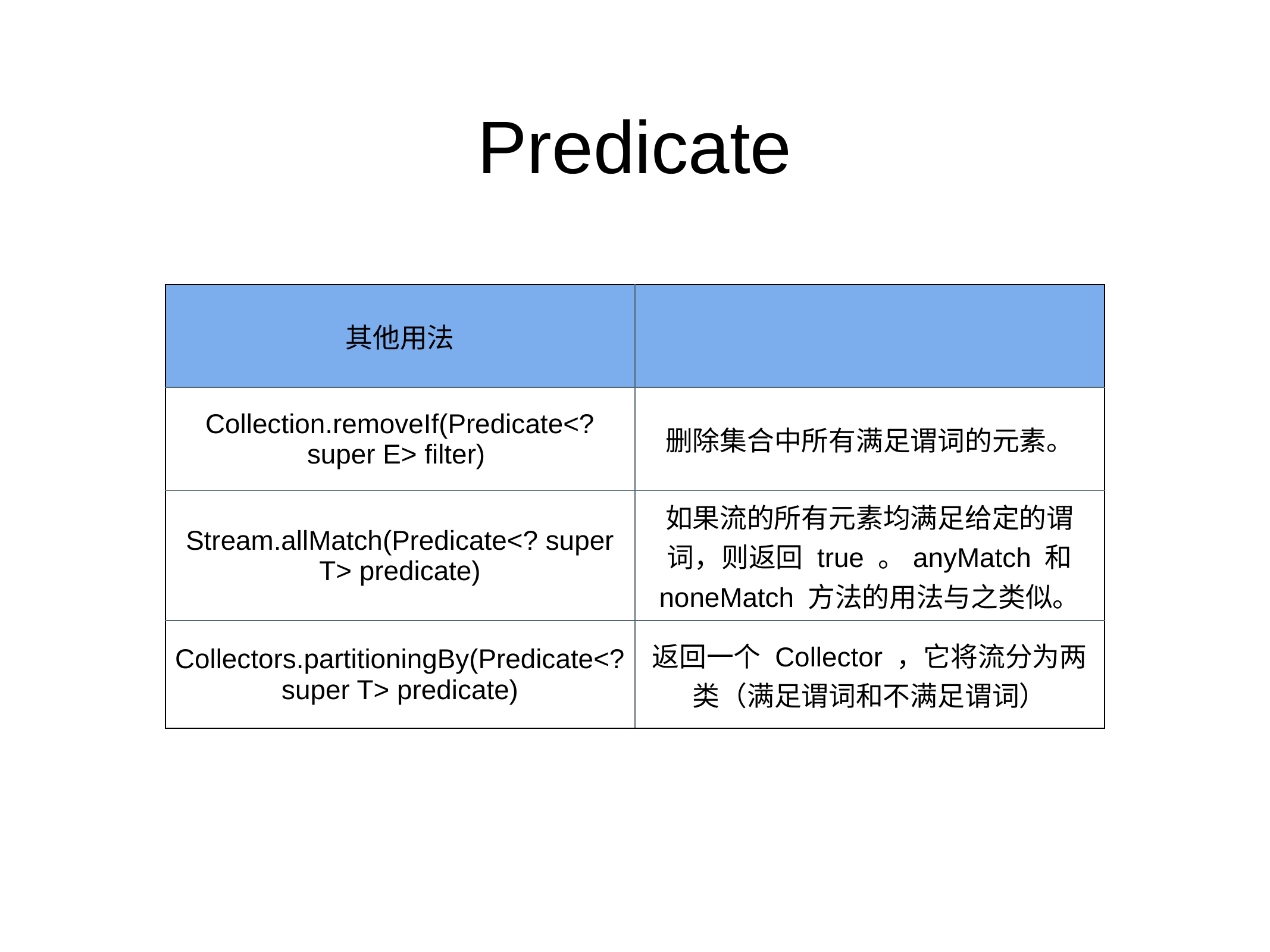

Predicate
| 其他用法 |  |
| --- | --- |
| Collection.removeIf(Predicate<? super E> filter) | 删除集合中所有满足谓词的元素。 |
| Stream.allMatch(Predicate<? super T> predicate) | 如果流的所有元素均满足给定的谓词，则返回 true 。anyMatch 和 noneMatch 方法的用法与之类似。 |
| Collectors.partitioningBy(Predicate<? super T> predicate) | 返回一个 Collector ，它将流分为两类（满足谓词和不满足谓词） |